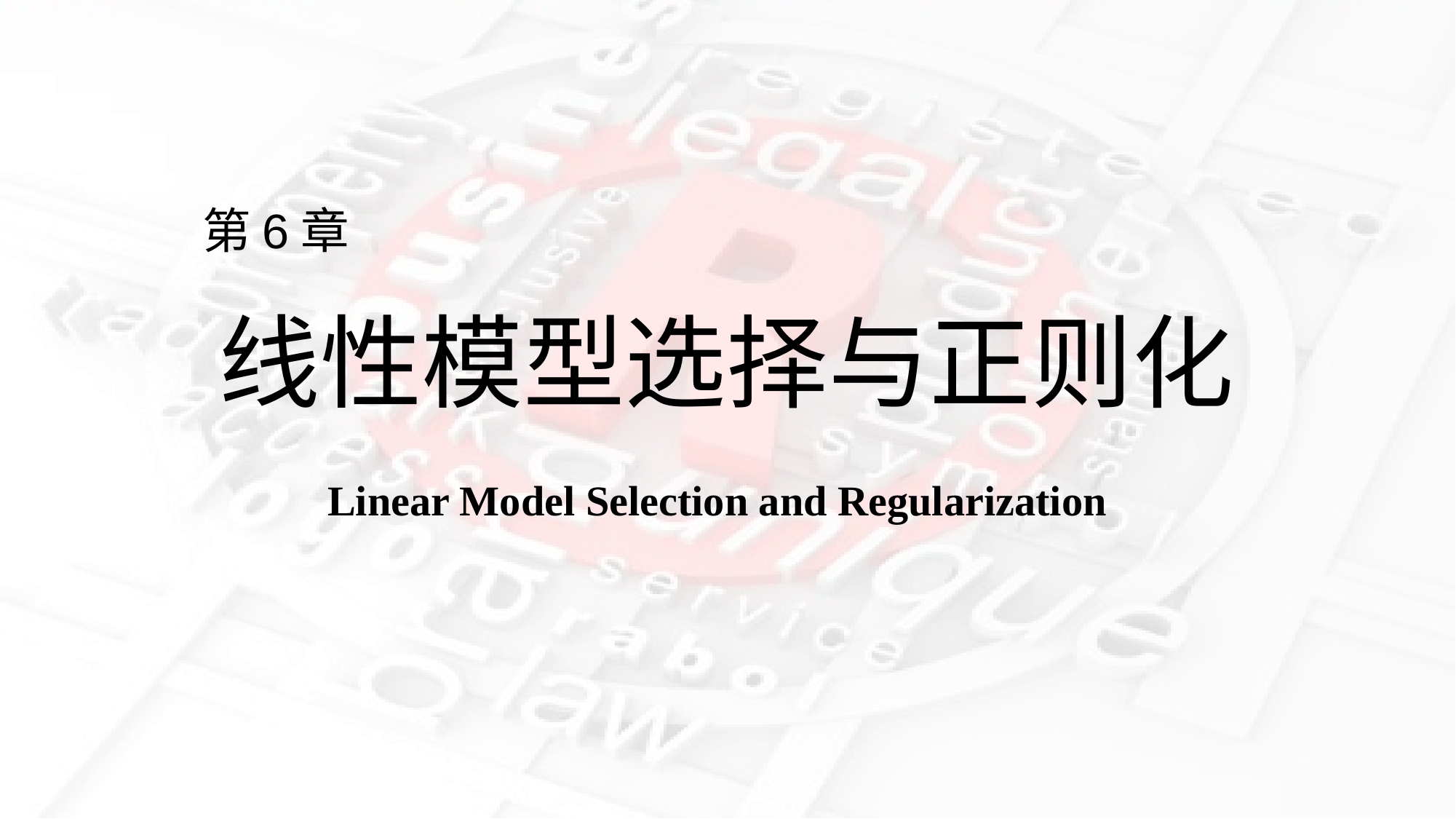

第6章
# 线性模型选择与正则化
Linear Model Selection and Regularization